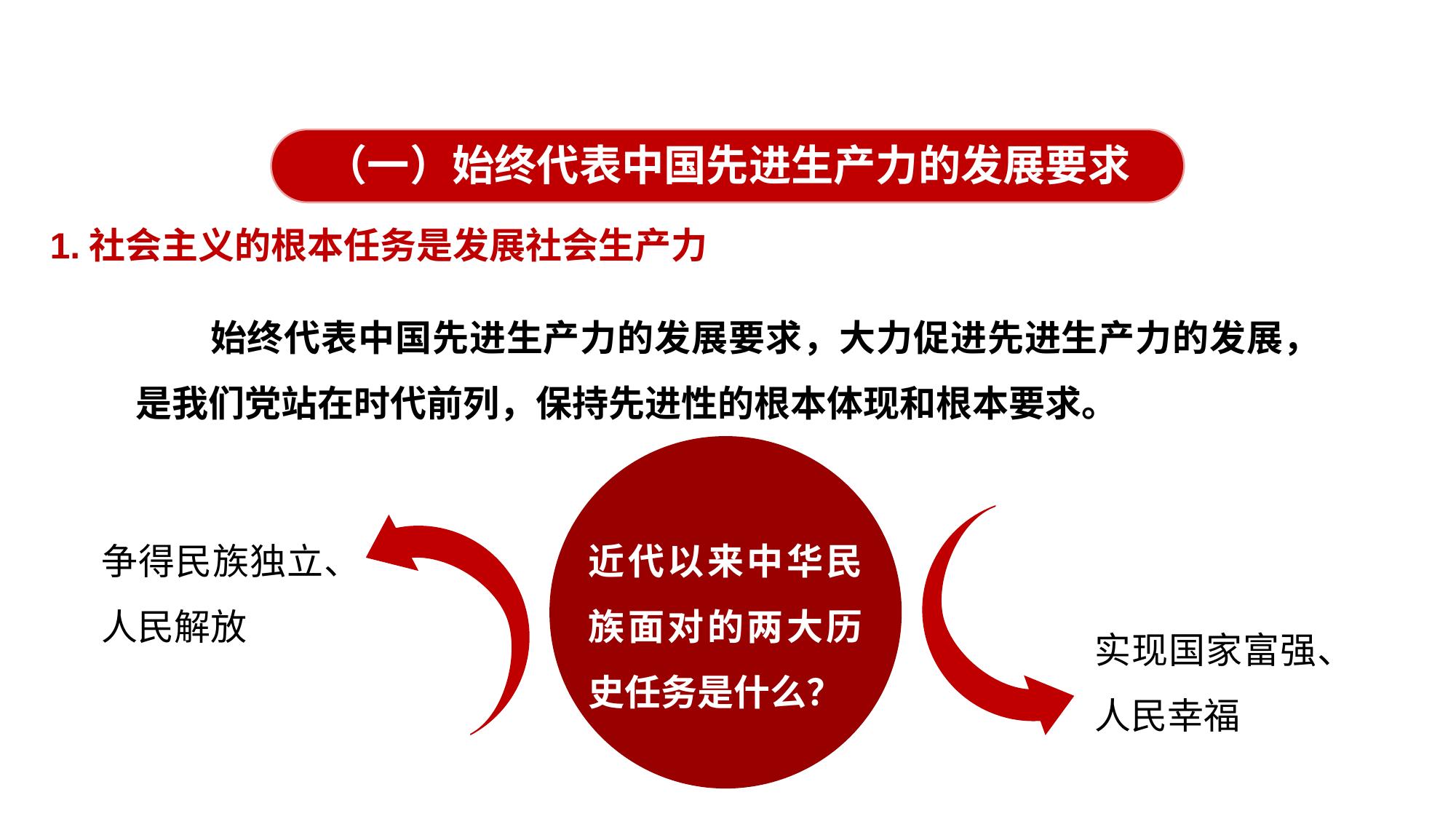

一、“三个代表”重要思想的核心观点
（一）始终代表中国先进生产力的发展要求
1.社会主义的根本任务是发展社会生产力
始终代表中国先进生产力的发展要求，大力促进先进生产力的发展，是我们党站在时代前列，保持先进性的根本体现和根本要求。

争得民族独立、人民解放
近代以来中华民族面对的两大历史任务是什么？

实现国家富强、人民幸福